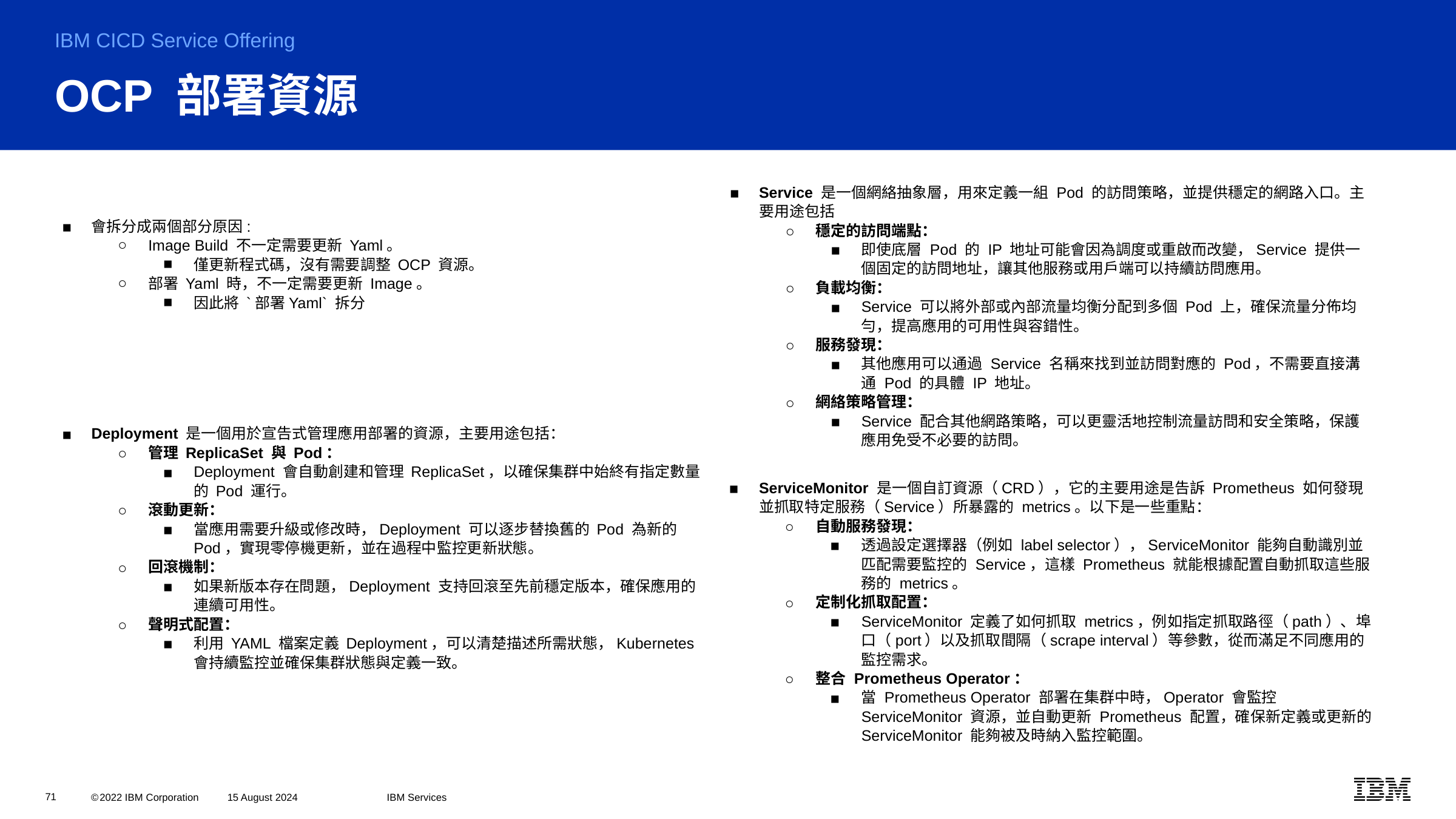

IBM CICD Service Offering
# OCP 部署資源
Service 是一個網絡抽象層，用來定義一組 Pod 的訪問策略，並提供穩定的網路入口。主要用途包括
穩定的訪問端點：
即使底層 Pod 的 IP 地址可能會因為調度或重啟而改變，Service 提供一個固定的訪問地址，讓其他服務或用戶端可以持續訪問應用。
負載均衡：
Service 可以將外部或內部流量均衡分配到多個 Pod 上，確保流量分佈均勻，提高應用的可用性與容錯性。
服務發現：
其他應用可以通過 Service 名稱來找到並訪問對應的 Pod，不需要直接溝通 Pod 的具體 IP 地址。
網絡策略管理：
Service 配合其他網路策略，可以更靈活地控制流量訪問和安全策略，保護應用免受不必要的訪問。
會拆分成兩個部分原因:
Image Build 不一定需要更新 Yaml。
僅更新程式碼，沒有需要調整 OCP 資源。
部署 Yaml 時，不一定需要更新 Image。
因此將 `部署Yaml` 拆分
Deployment 是一個用於宣告式管理應用部署的資源，主要用途包括：
管理 ReplicaSet 與 Pod：
Deployment 會自動創建和管理 ReplicaSet，以確保集群中始終有指定數量的 Pod 運行。
滾動更新：
當應用需要升級或修改時，Deployment 可以逐步替換舊的 Pod 為新的 Pod，實現零停機更新，並在過程中監控更新狀態。
回滾機制：
如果新版本存在問題，Deployment 支持回滾至先前穩定版本，確保應用的連續可用性。
聲明式配置：
利用 YAML 檔案定義 Deployment，可以清楚描述所需狀態，Kubernetes 會持續監控並確保集群狀態與定義一致。
ServiceMonitor 是一個自訂資源（CRD），它的主要用途是告訴 Prometheus 如何發現並抓取特定服務（Service）所暴露的 metrics。以下是一些重點：
自動服務發現：
透過設定選擇器（例如 label selector），ServiceMonitor 能夠自動識別並匹配需要監控的 Service，這樣 Prometheus 就能根據配置自動抓取這些服務的 metrics。
定制化抓取配置：
ServiceMonitor 定義了如何抓取 metrics，例如指定抓取路徑（path）、埠口（port）以及抓取間隔（scrape interval）等參數，從而滿足不同應用的監控需求。
整合 Prometheus Operator：
當 Prometheus Operator 部署在集群中時，Operator 會監控 ServiceMonitor 資源，並自動更新 Prometheus 配置，確保新定義或更新的 ServiceMonitor 能夠被及時納入監控範圍。